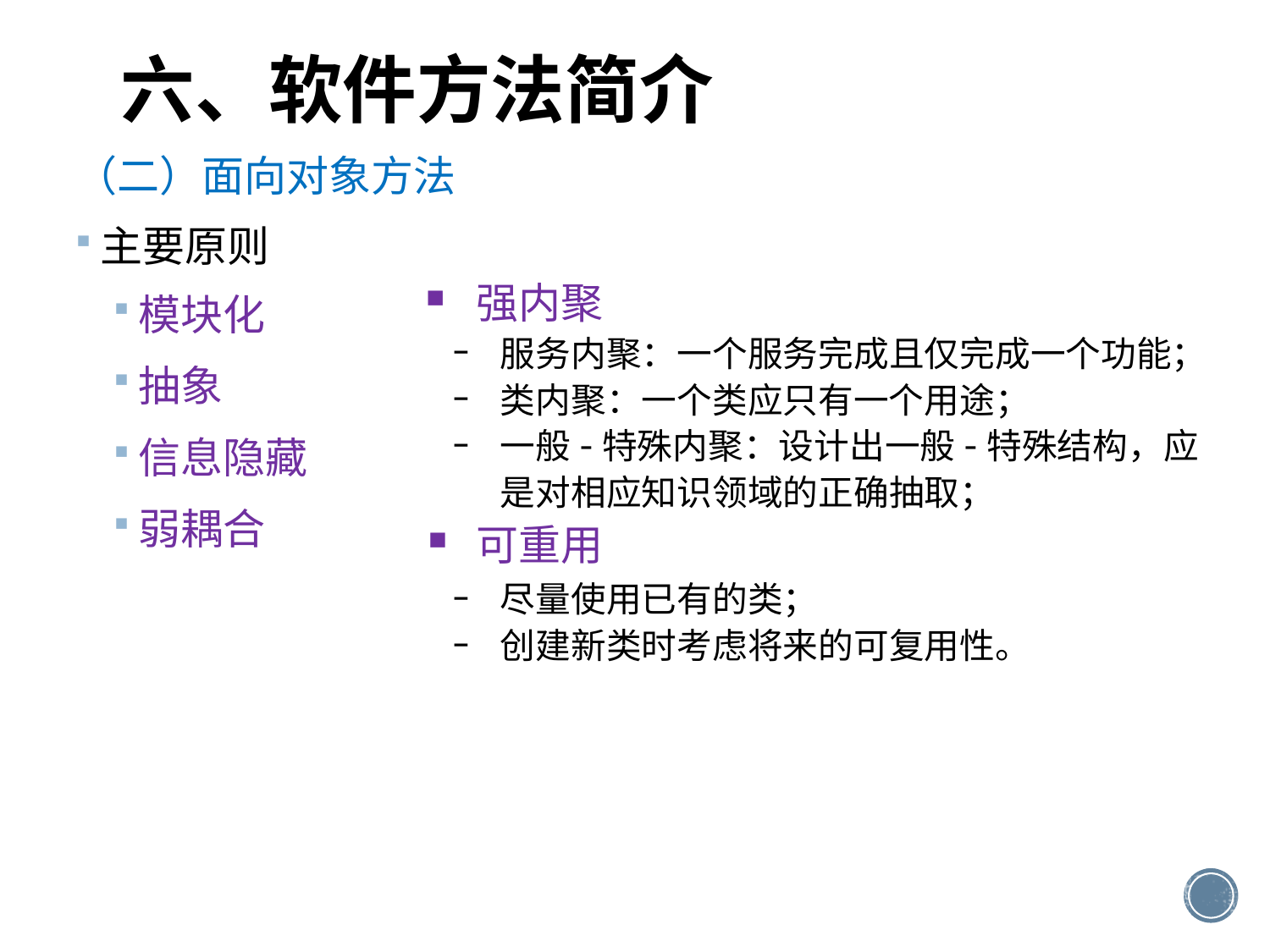

# 六、软件方法简介
（二）面向对象方法

主要原则
模块化
抽象
信息隐藏
弱耦合
强内聚
服务内聚：一个服务完成且仅完成一个功能；
类内聚：一个类应只有一个用途；
一般-特殊内聚：设计出一般-特殊结构，应是对相应知识领域的正确抽取；
可重用
尽量使用已有的类；
创建新类时考虑将来的可复用性。